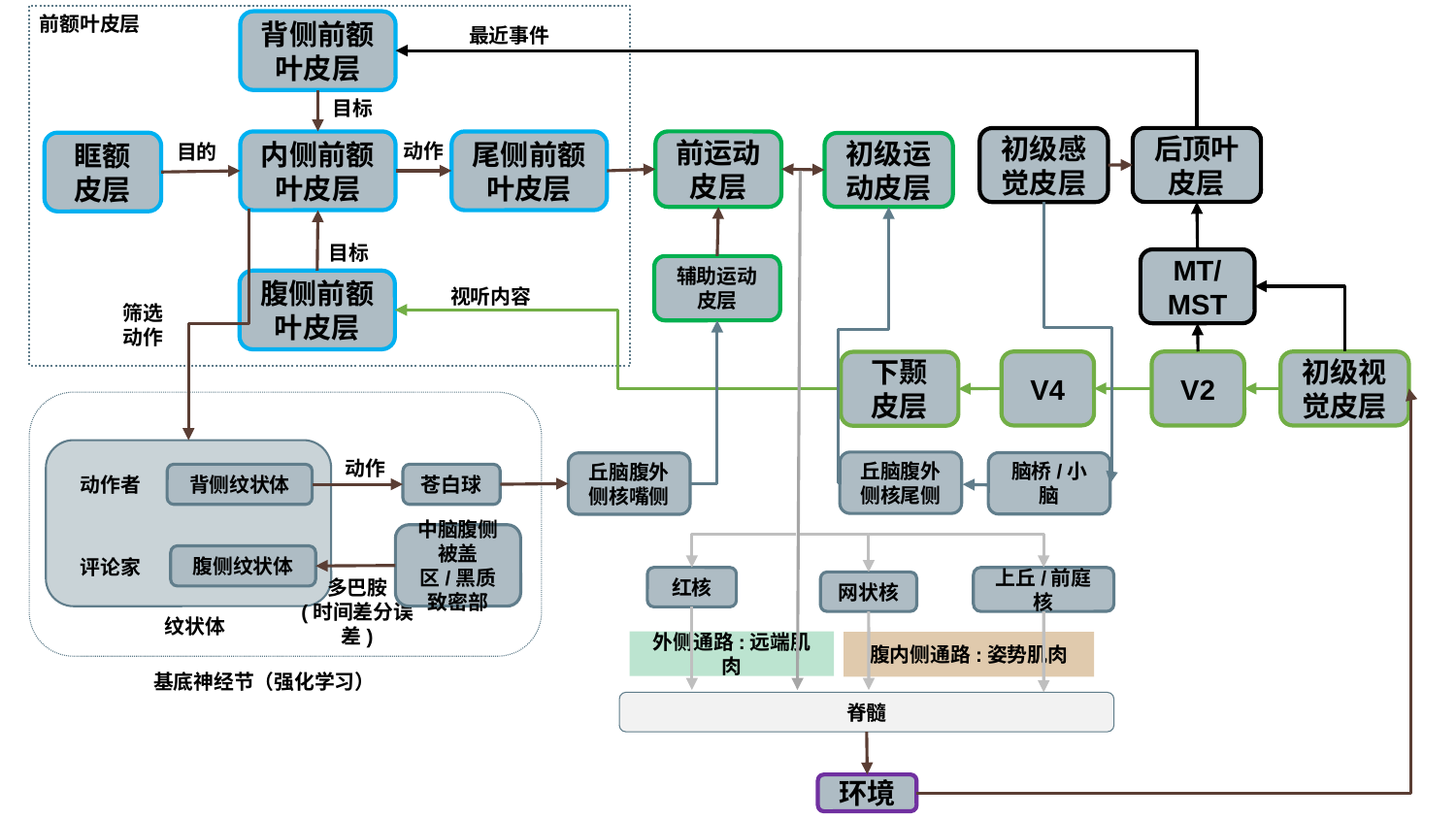

前额叶皮层
背侧前额叶皮层
最近事件
目标
后顶叶皮层
初级感觉皮层
内侧前额叶皮层
尾侧前额叶皮层
前运动皮层
眶额皮层
初级运动皮层
动作
目的
目标
MT/
MST
辅助运动皮层
腹侧前额叶皮层
视听内容
筛选
动作
V4
V2
初级视觉皮层
下颞皮层

丘脑腹外侧核尾侧
脑桥/小脑
丘脑腹外侧核嘴侧
动作
背侧纹状体
苍白球
动作者
中脑腹侧被盖区/黑质致密部
腹侧纹状体
评论家
红核
上丘/前庭核
网状核
多巴胺
(时间差分误差)
纹状体
外侧通路:远端肌肉
腹内侧通路:姿势肌肉
基底神经节（强化学习）
脊髓
环境